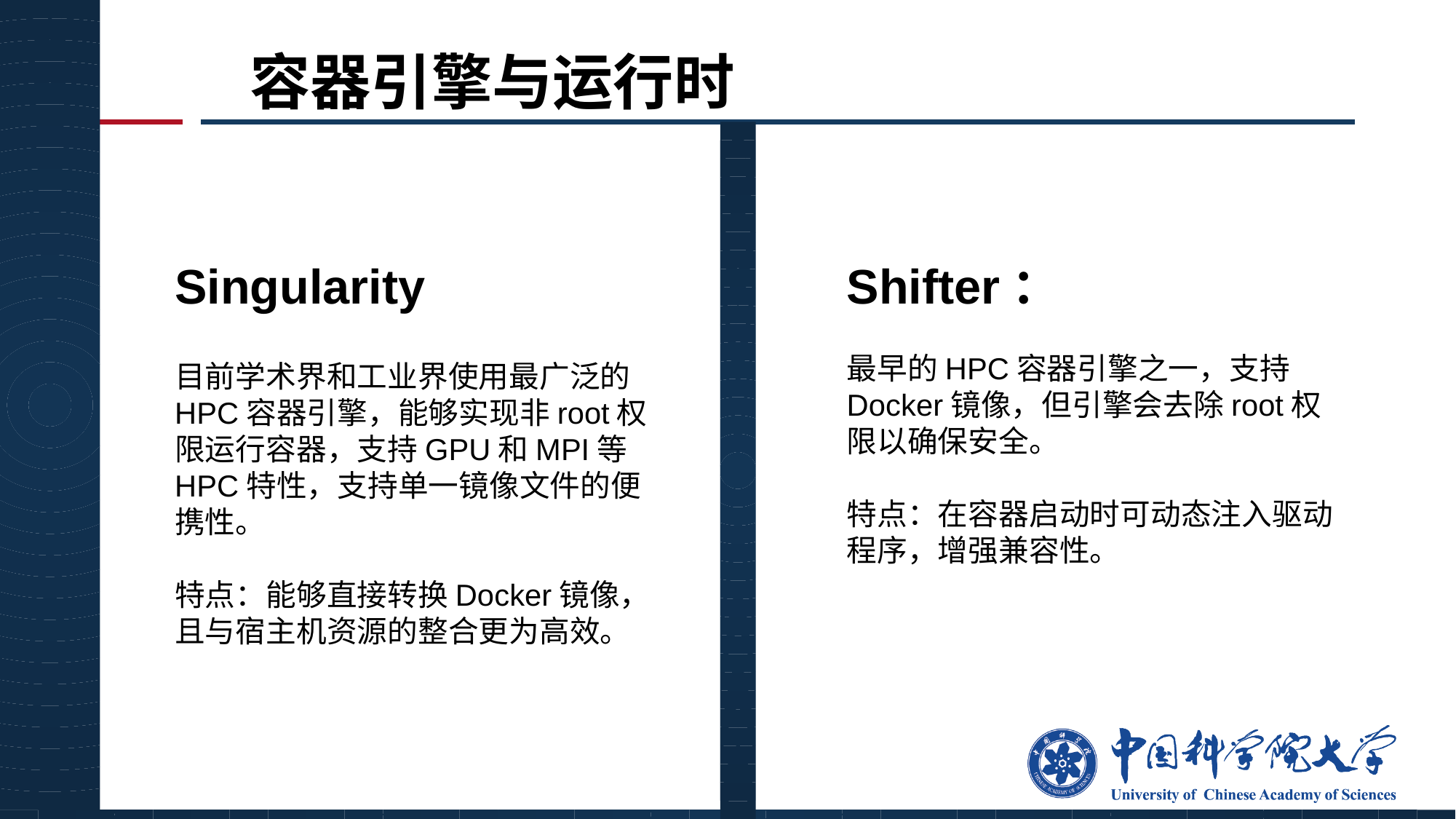

# 容器引擎与运行时

Singularity

目前学术界和工业界使用最广泛的HPC容器引擎，能够实现非root权限运行容器，支持GPU和MPI等HPC特性，支持单一镜像文件的便携性。

特点：能够直接转换Docker镜像，且与宿主机资源的整合更为高效。
Shifter：

最早的HPC容器引擎之一，支持Docker镜像，但引擎会去除root权限以确保安全。

特点：在容器启动时可动态注入驱动程序，增强兼容性。